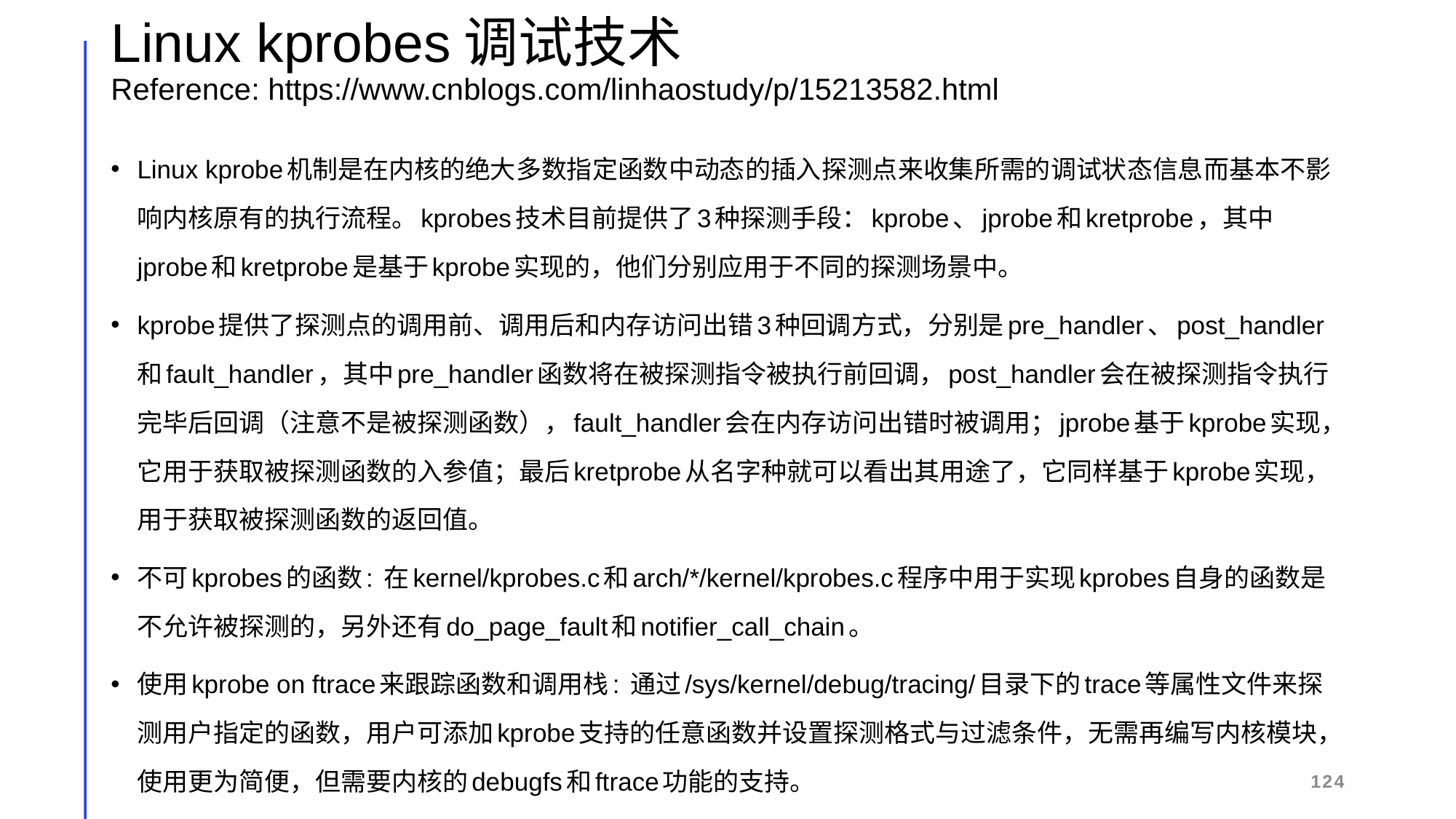

# Linux kprobes调试技术 Reference: https://www.cnblogs.com/linhaostudy/p/15213582.html
Linux kprobe机制是在内核的绝大多数指定函数中动态的插入探测点来收集所需的调试状态信息而基本不影响内核原有的执行流程。kprobes技术目前提供了3种探测手段：kprobe、jprobe和kretprobe，其中jprobe和kretprobe是基于kprobe实现的，他们分别应用于不同的探测场景中。
kprobe提供了探测点的调用前、调用后和内存访问出错3种回调方式，分别是pre_handler、post_handler和fault_handler，其中pre_handler函数将在被探测指令被执行前回调，post_handler会在被探测指令执行完毕后回调（注意不是被探测函数），fault_handler会在内存访问出错时被调用；jprobe基于kprobe实现，它用于获取被探测函数的入参值；最后kretprobe从名字种就可以看出其用途了，它同样基于kprobe实现，用于获取被探测函数的返回值。
不可kprobes的函数: 在kernel/kprobes.c和arch/*/kernel/kprobes.c程序中用于实现kprobes自身的函数是不允许被探测的，另外还有do_page_fault和notifier_call_chain。
使用kprobe on ftrace来跟踪函数和调用栈: 通过/sys/kernel/debug/tracing/目录下的trace等属性文件来探测用户指定的函数，用户可添加kprobe支持的任意函数并设置探测格式与过滤条件，无需再编写内核模块，使用更为简便，但需要内核的debugfs和ftrace功能的支持。
124